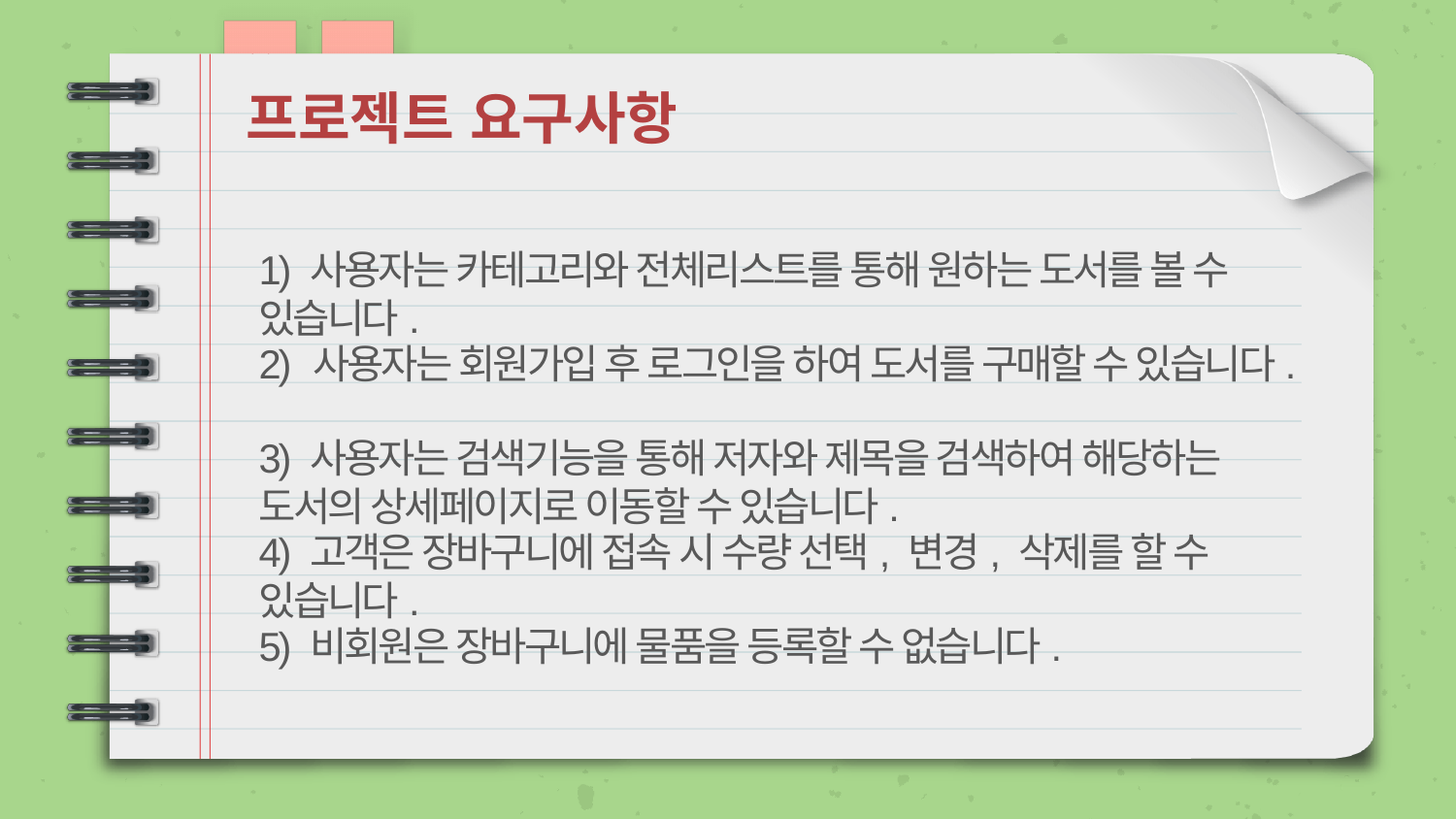

프로젝트 요구사항

# 1) 사용자는 카테고리와 전체리스트를 통해 원하는 도서를 볼 수 있습니다.
2) 사용자는 회원가입 후 로그인을 하여 도서를 구매할 수 있습니다.
3) 사용자는 검색기능을 통해 저자와 제목을 검색하여 해당하는 도서의 상세페이지로 이동할 수 있습니다.
4) 고객은 장바구니에 접속 시 수량 선택, 변경, 삭제를 할 수 있습니다.
5) 비회원은 장바구니에 물품을 등록할 수 없습니다.